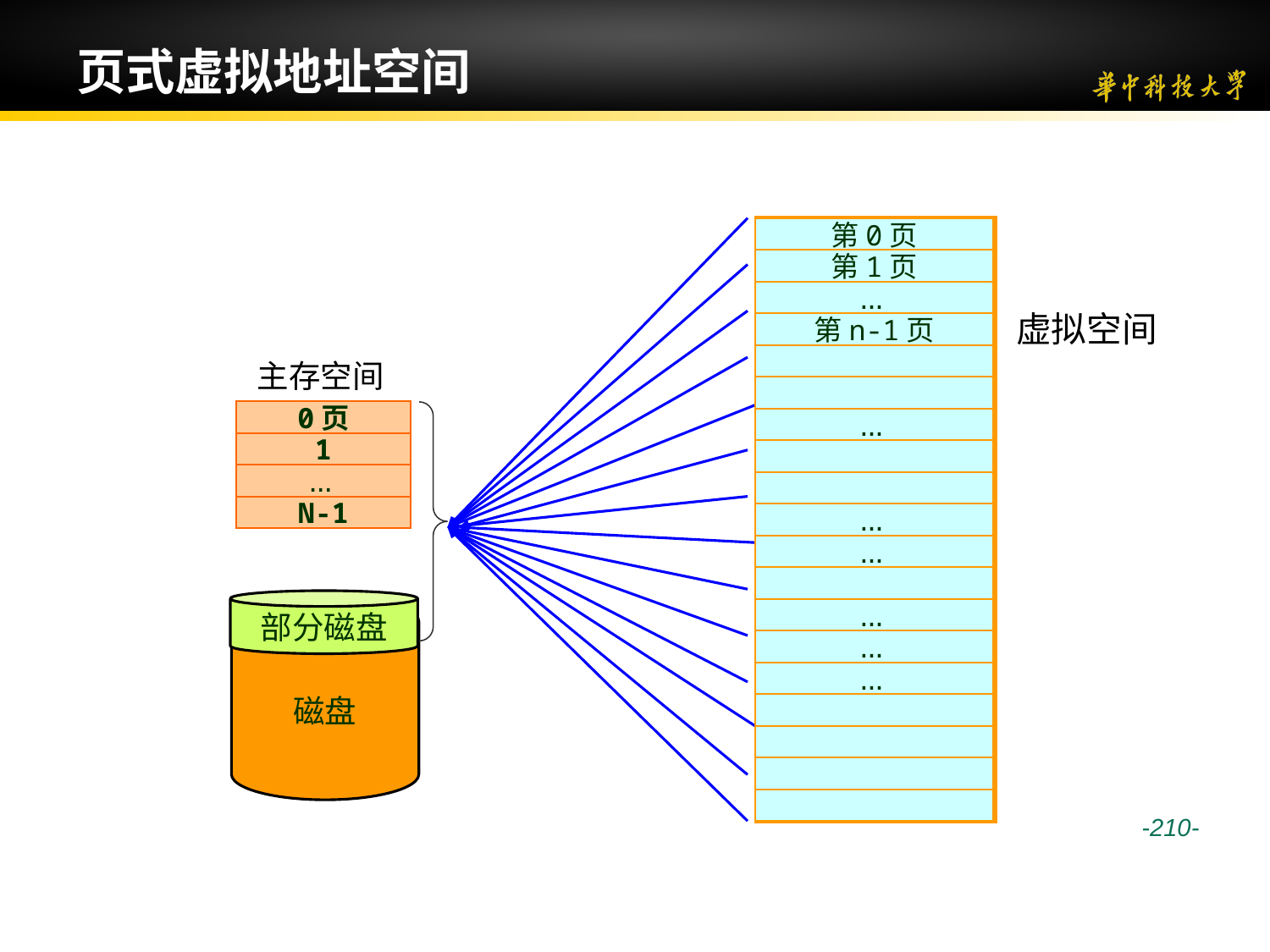

# 页式虚拟地址空间

第0页
第0块
第1页
…
虚拟空间
第n-1页

主存空间

0页

…
1

…

N-1
…
…

部分磁盘
磁盘
…
…
…

 -210-